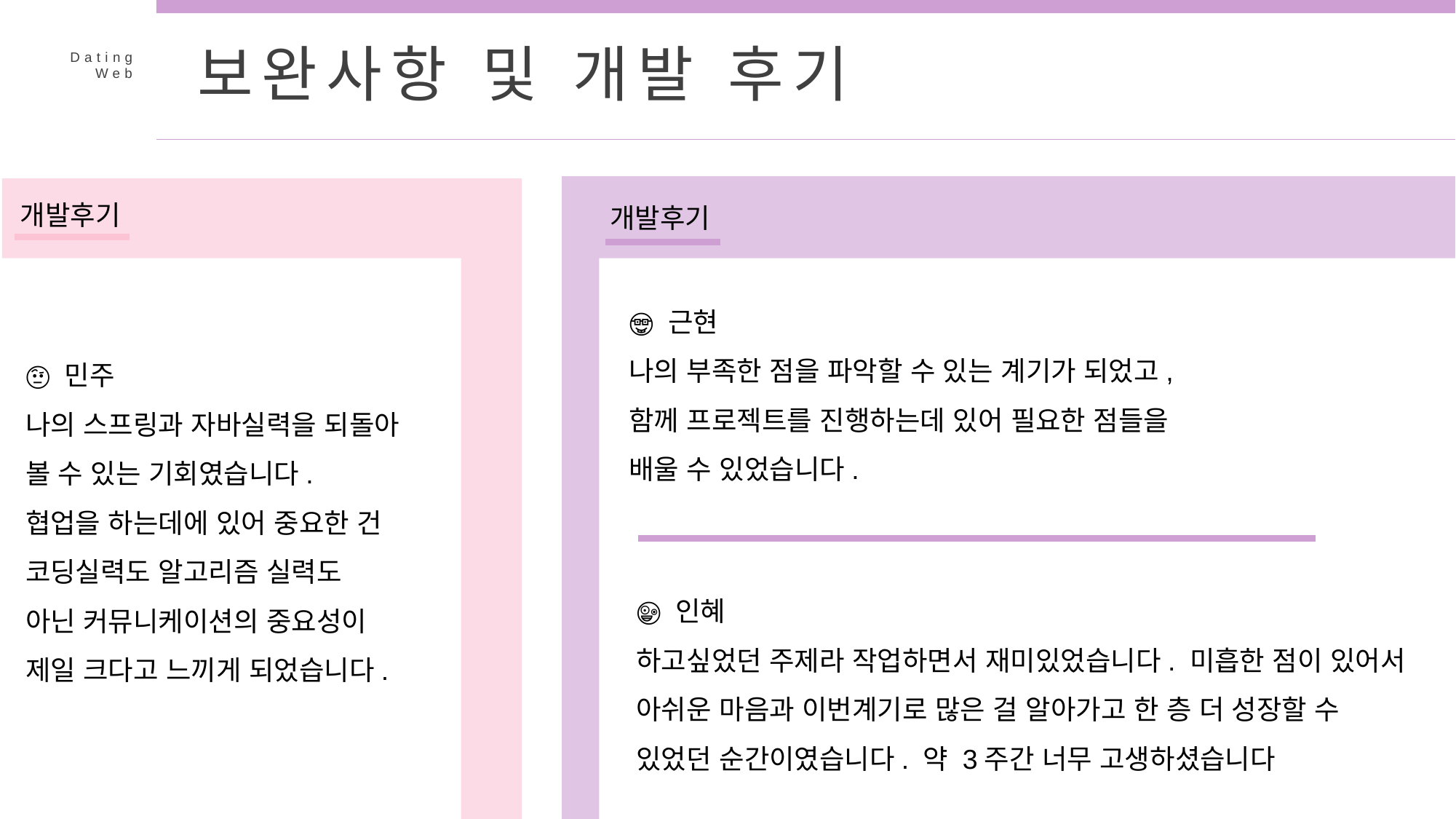

보완사항 및 개발 후기
Dating
   Web

개발후기
개발후기

🤓 근현
나의 부족한 점을 파악할 수 있는 계기가 되었고,
함께 프로젝트를 진행하는데 있어 필요한 점들을
배울 수 있었습니다.

🤨 민주
나의 스프링과 자바실력을 되돌아
볼 수 있는 기회였습니다.
협업을 하는데에 있어 중요한 건
코딩실력도 알고리즘 실력도
아닌 커뮤니케이션의 중요성이
제일 크다고 느끼게 되었습니다.
🤪 인혜
하고싶었던 주제라 작업하면서 재미있었습니다. 미흡한 점이 있어서 아쉬운 마음과 이번계기로 많은 걸 알아가고 한 층 더 성장할 수 있었던 순간이였습니다. 약 3주간 너무 고생하셨습니다